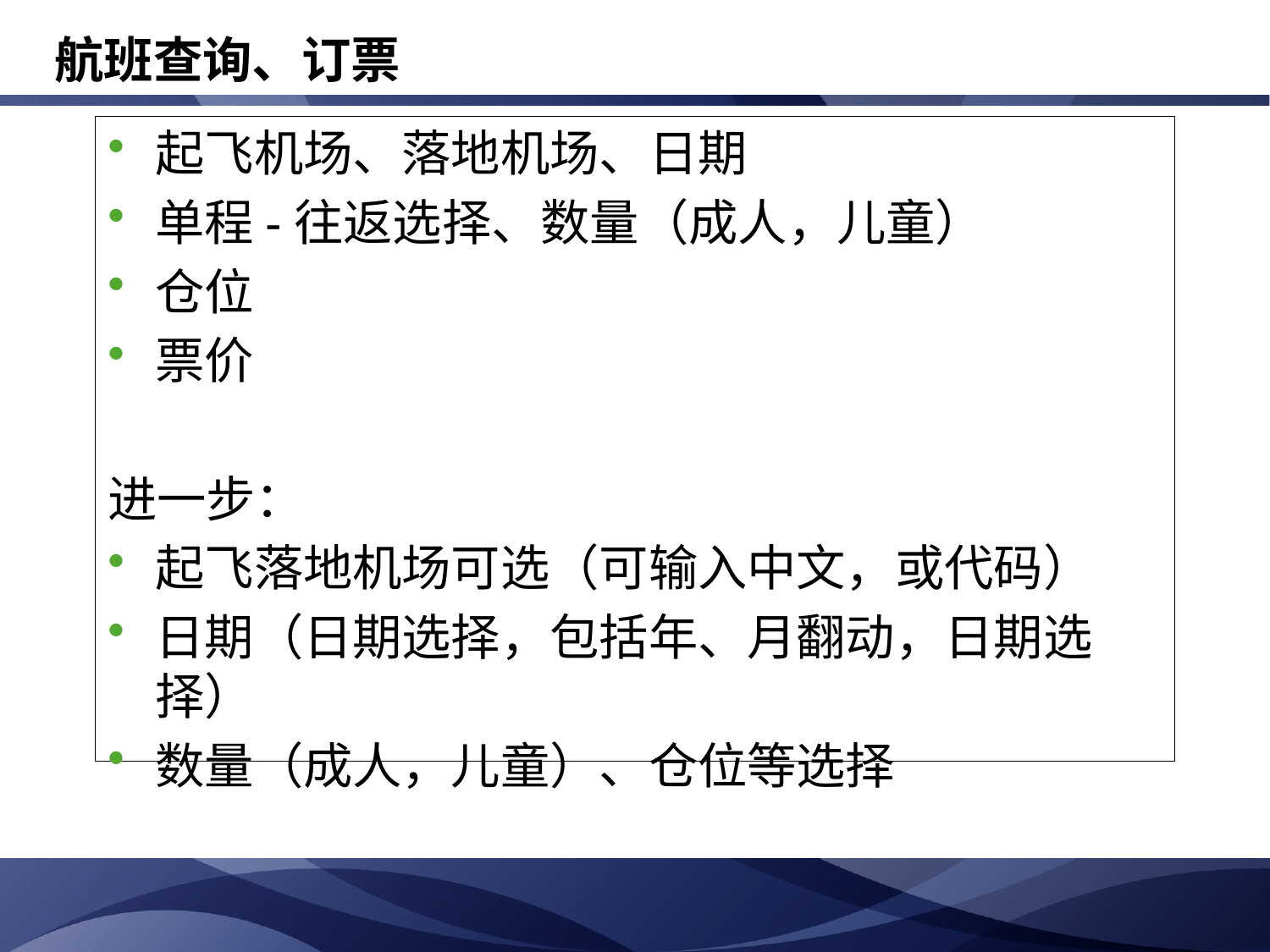

# 航班查询、订票
起飞机场、落地机场、日期
单程-往返选择、数量（成人，儿童）
仓位
票价

进一步：
起飞落地机场可选（可输入中文，或代码）
日期（日期选择，包括年、月翻动，日期选择）
数量（成人，儿童）、仓位等选择